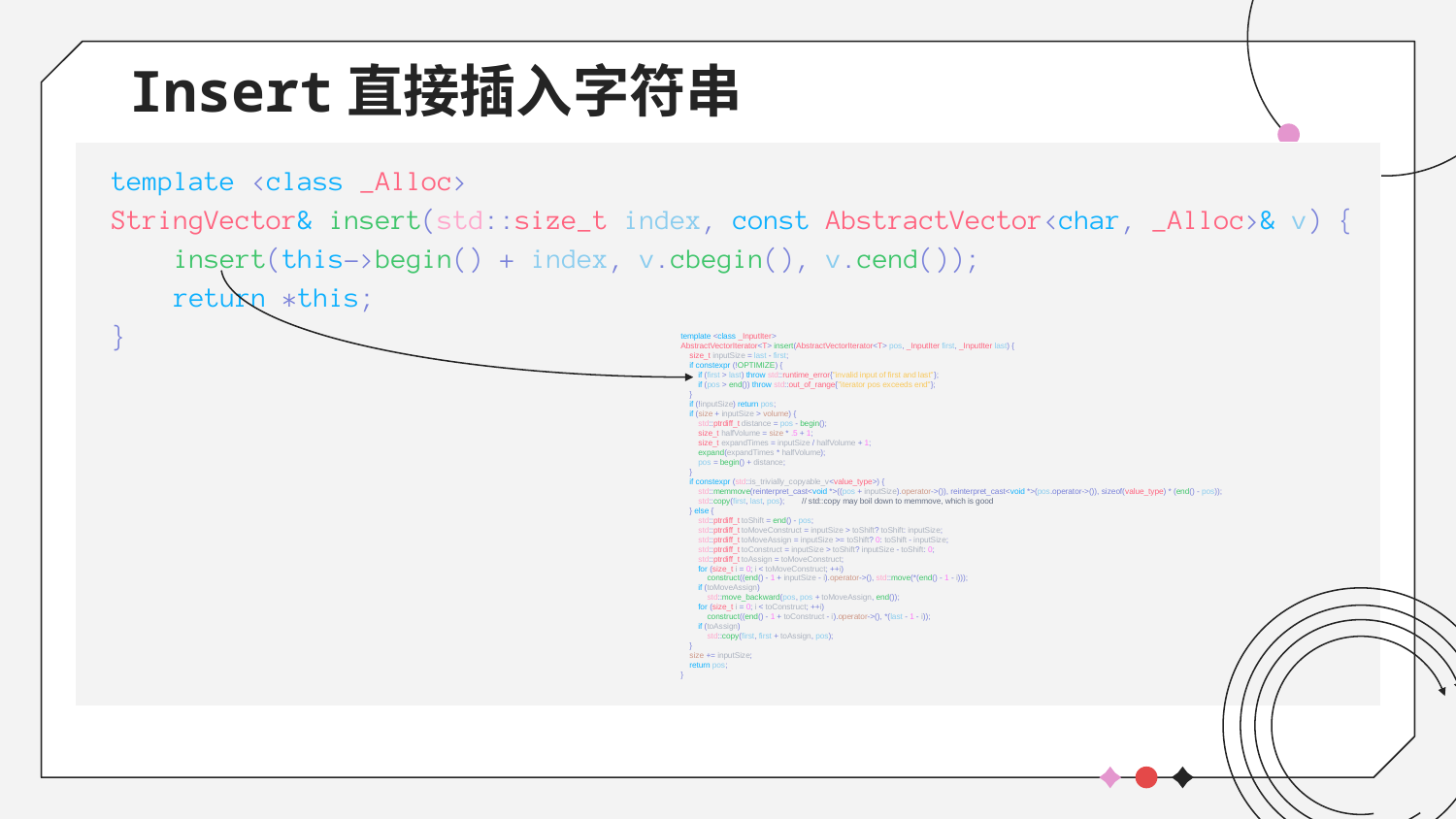

# Insert直接插入字符串
template <class _Alloc>
StringVector& insert(std::size_t index, const AbstractVector<char, _Alloc>& v) {
    insert(this->begin() + index, v.cbegin(), v.cend());
    return *this;
}

    template <class _InputIter>
    AbstractVectorIterator<T> insert(AbstractVectorIterator<T> pos, _InputIter first, _InputIter last) {
        size_t inputSize = last - first;
        if constexpr (!OPTIMIZE) {
            if (first > last) throw std::runtime_error{"invalid input of first and last"};
            if (pos > end()) throw std::out_of_range{"iterator pos exceeds end"};
        }
        if (!inputSize) return pos;
        if (size + inputSize > volume) {
            std::ptrdiff_t distance = pos - begin();
            size_t halfVolume = size * .5 + 1;
            size_t expandTimes = inputSize / halfVolume + 1;
            expand(expandTimes * halfVolume);
            pos = begin() + distance;
        }
        if constexpr (std::is_trivially_copyable_v<value_type>) {
            std::memmove(reinterpret_cast<void *>((pos + inputSize).operator->()), reinterpret_cast<void *>(pos.operator->()), sizeof(value_type) * (end() - pos));
            std::copy(first, last, pos);        // std::copy may boil down to memmove, which is good
        } else {
            std::ptrdiff_t toShift = end() - pos;
            std::ptrdiff_t toMoveConstruct = inputSize > toShift? toShift: inputSize;
            std::ptrdiff_t toMoveAssign = inputSize >= toShift? 0: toShift - inputSize;
            std::ptrdiff_t toConstruct = inputSize > toShift? inputSize - toShift: 0;
            std::ptrdiff_t toAssign = toMoveConstruct;
            for (size_t i = 0; i < toMoveConstruct; ++i)
                construct((end() - 1 + inputSize - i).operator->(), std::move(*(end() - 1 - i)));
            if (toMoveAssign)
                std::move_backward(pos, pos + toMoveAssign, end());
            for (size_t i = 0; i < toConstruct; ++i)
                construct((end() - 1 + toConstruct - i).operator->(), *(last - 1 - i));
            if (toAssign)
                std::copy(first, first + toAssign, pos);
        }
        size += inputSize;
        return pos;
    }